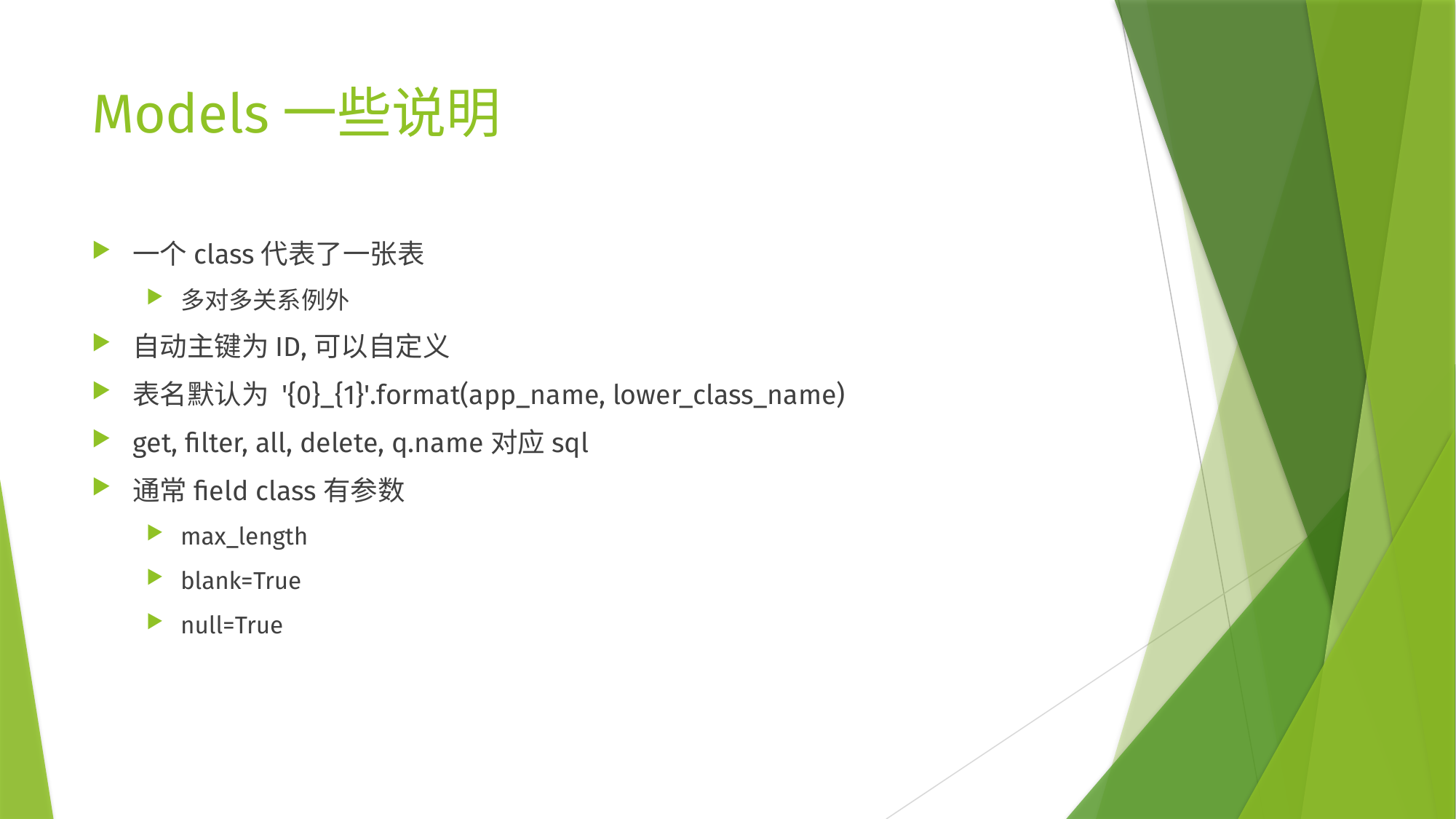

# Models一些说明
一个class代表了一张表
多对多关系例外
自动主键为ID,可以自定义
表名默认为 '{0}_{1}'.format(app_name, lower_class_name)
get, filter, all, delete, q.name对应sql
通常field class有参数
max_length
blank=True
null=True